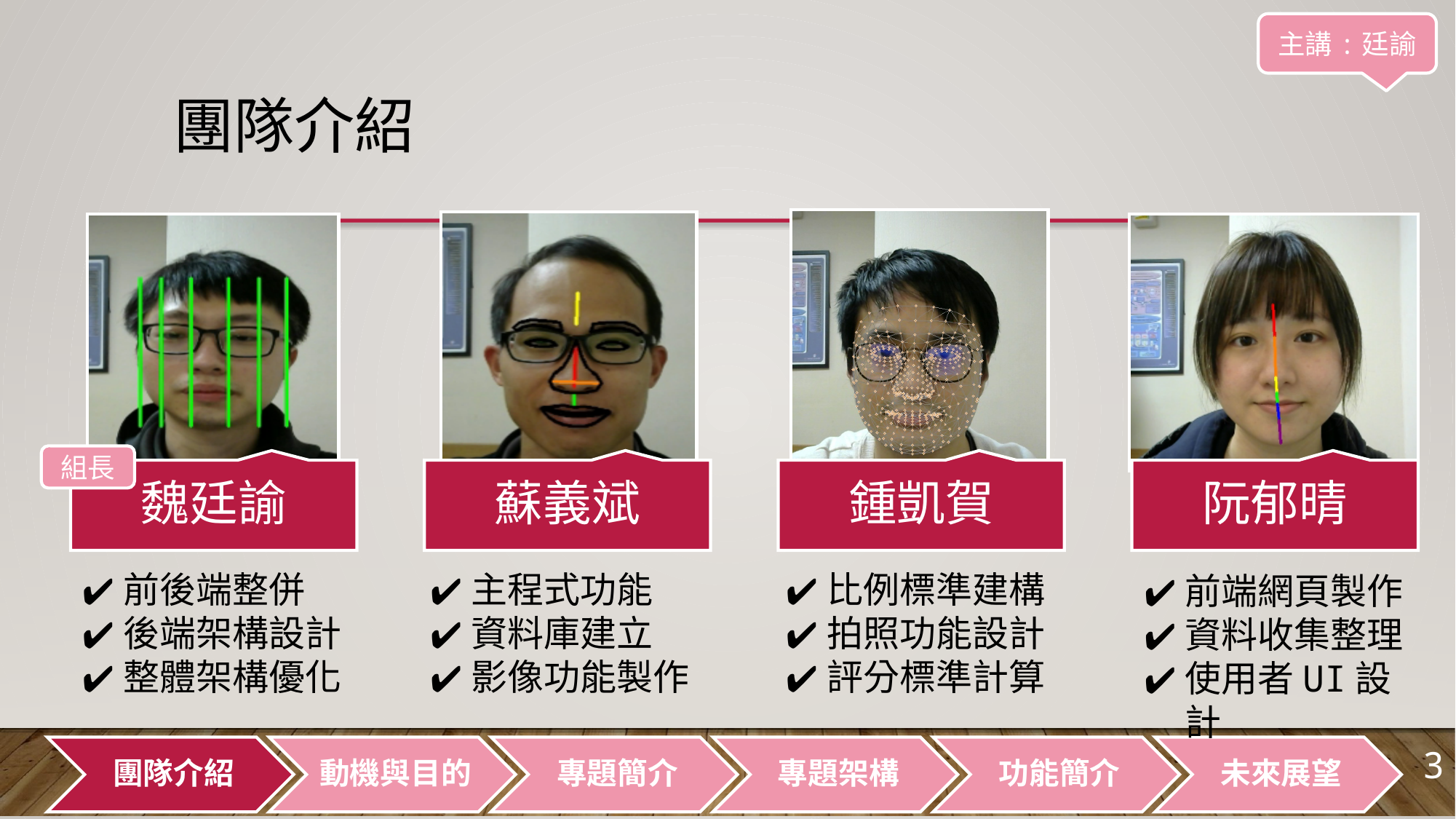

主講:廷諭
# 團隊介紹

魏廷諭

蘇義斌

鍾凱賀

阮郁晴
組長
前後端整併
後端架構設計
整體架構優化
主程式功能
資料庫建立
影像功能製作
比例標準建構
拍照功能設計
評分標準計算
前端網頁製作
資料收集整理
使用者UI設計
3

團隊介紹

動機與目的

專題簡介

專題架構

功能簡介

未來展望